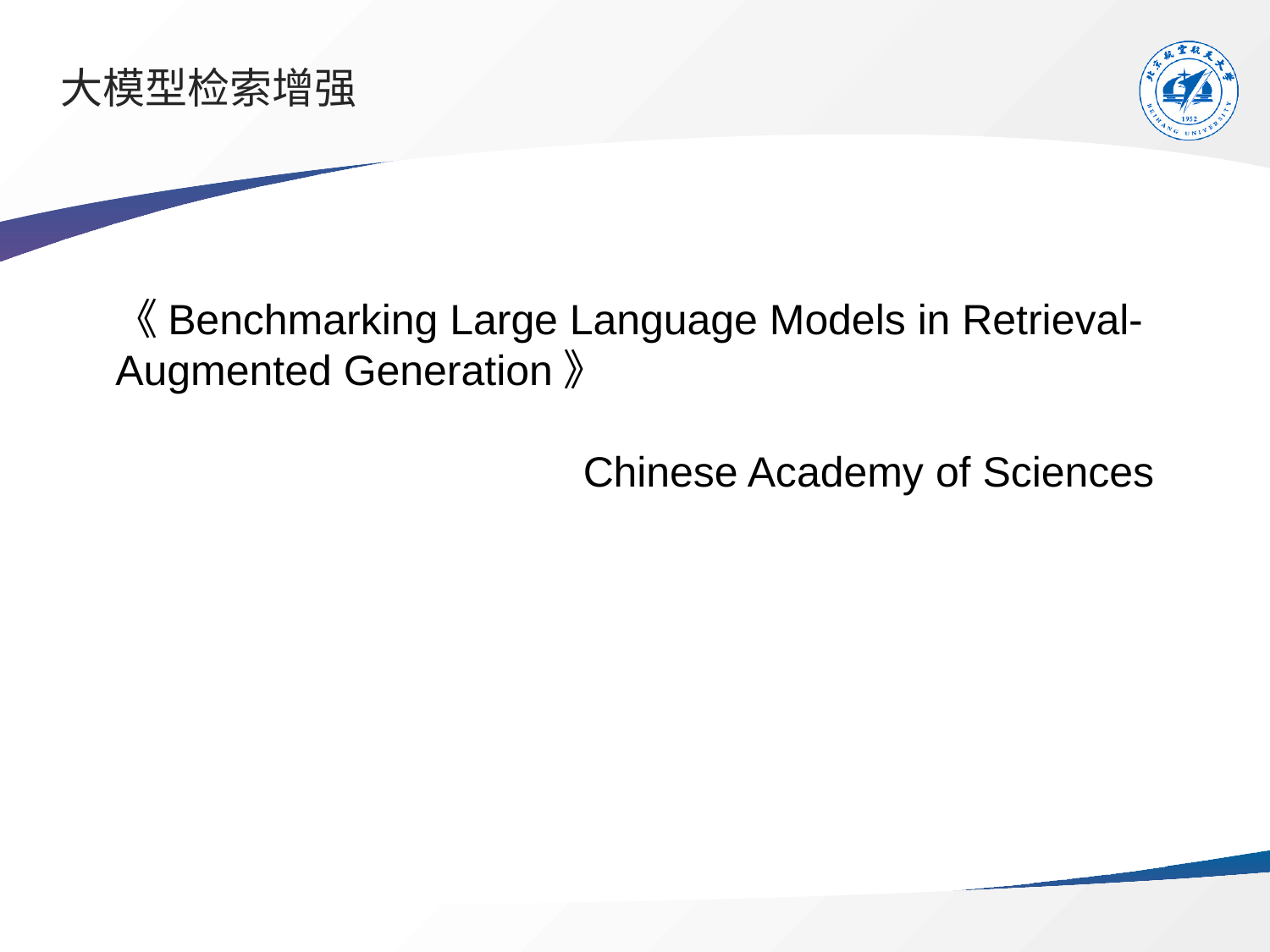

# 大模型检索增强
《Benchmarking Large Language Models in Retrieval-Augmented Generation》

Chinese Academy of Sciences